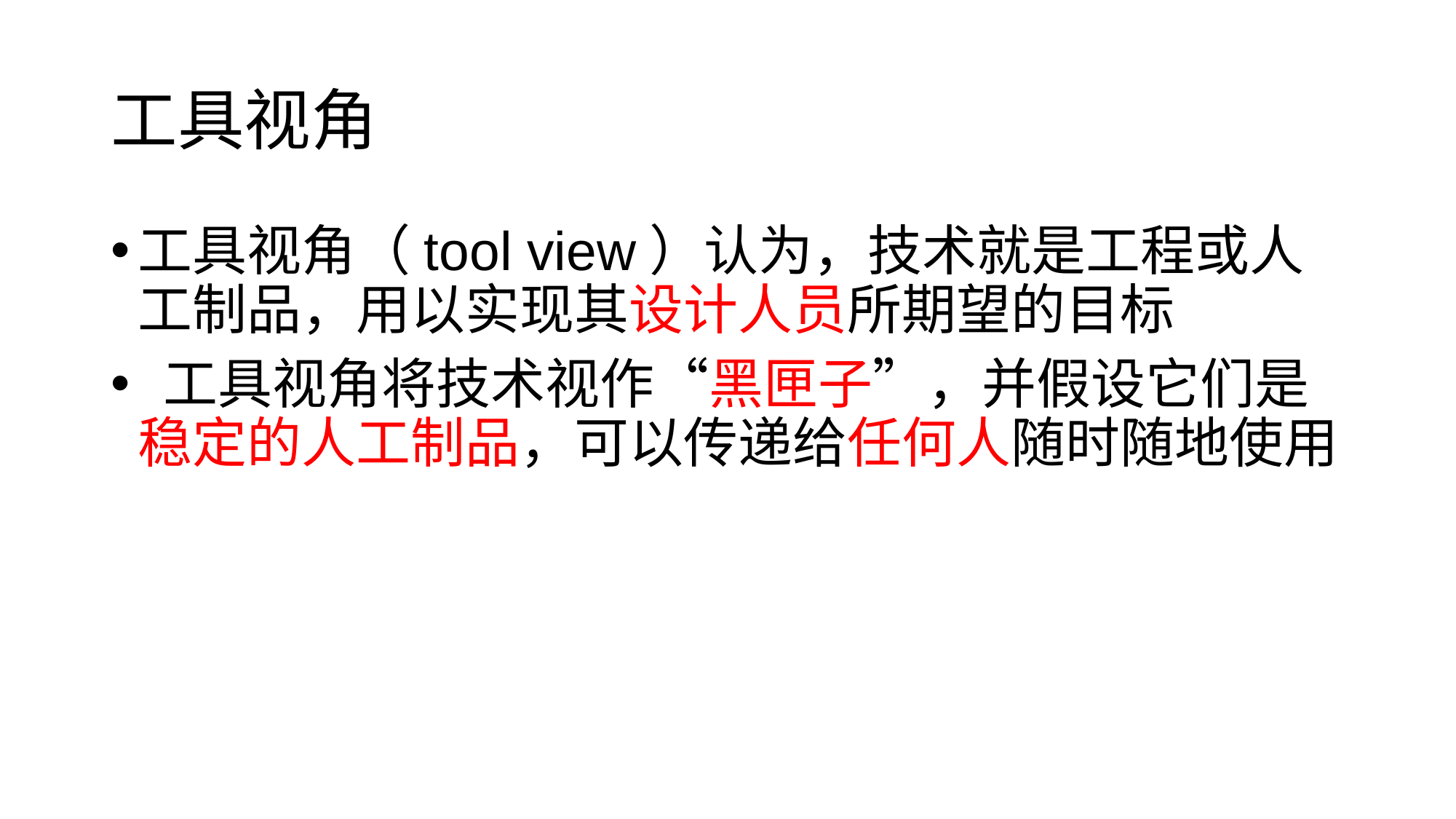

# 工具视角
工具视角（tool view）认为，技术就是工程或人工制品，用以实现其设计人员所期望的目标
 工具视角将技术视作“黑匣子”，并假设它们是稳定的人工制品，可以传递给任何人随时随地使用